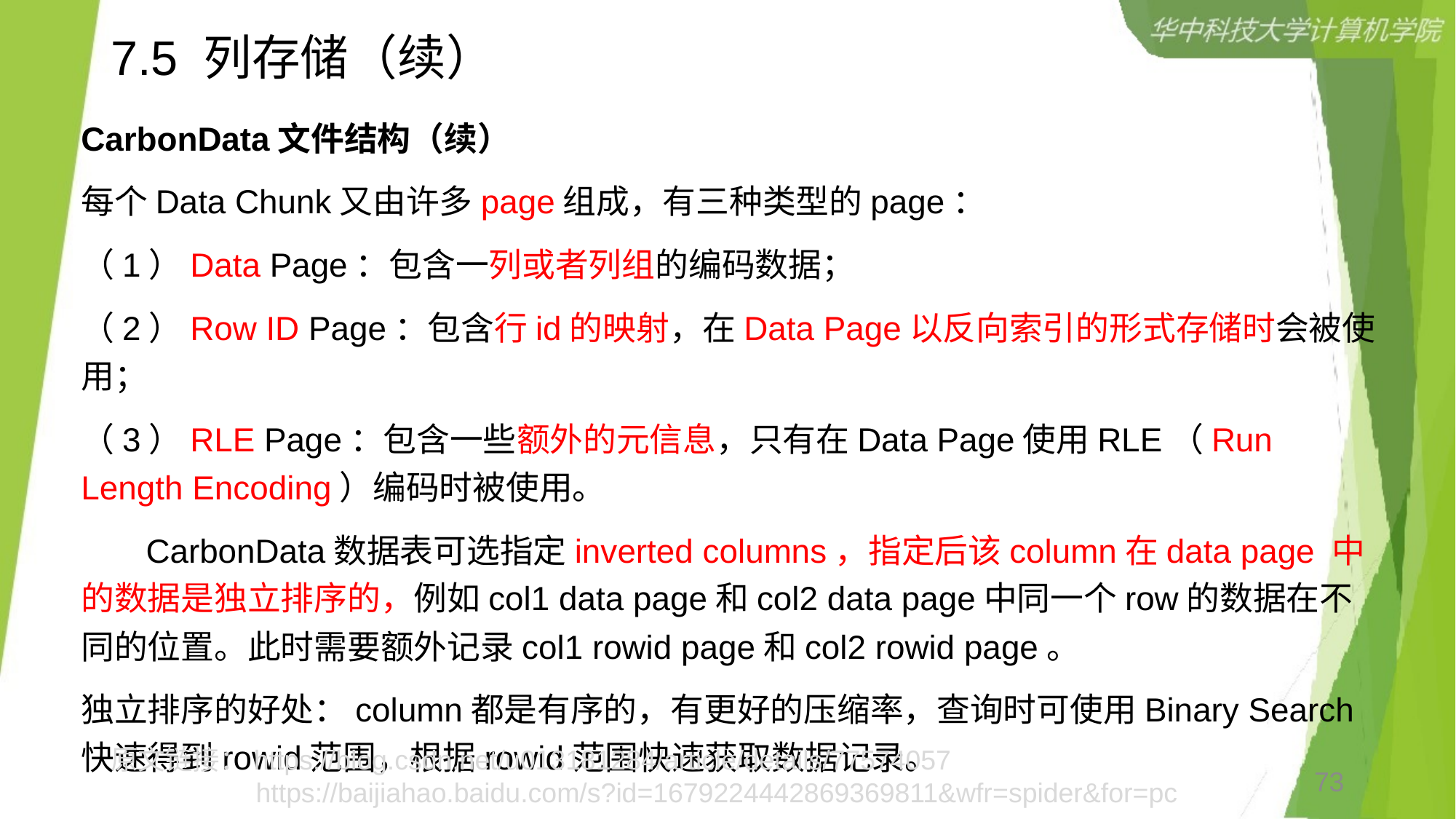

# 7.5 列存储（续）
CarbonData文件结构（续）
每个Data Chunk又由许多page组成，有三种类型的page：
（1）Data Page：包含一列或者列组的编码数据；
（2）Row ID Page：包含行id的映射，在Data Page以反向索引的形式存储时会被使用；
（3）RLE Page：包含一些额外的元信息，只有在Data Page使用RLE（Run Length Encoding）编码时被使用。
       CarbonData数据表可选指定inverted columns，指定后该column在data page 中的数据是独立排序的，例如col1 data page和col2 data page中同一个row的数据在不同的位置。此时需要额外记录col1 rowid page和col2 rowid page。
独立排序的好处：column都是有序的，有更好的压缩率，查询时可使用Binary Search快速得到rowid范围，根据rowid范围快速获取数据记录。
原文链接：https://blog.csdn.net/u013181284/article/details/77574057
                   https://baijiahao.baidu.com/s?id=1679224442869369811&wfr=spider&for=pc

73